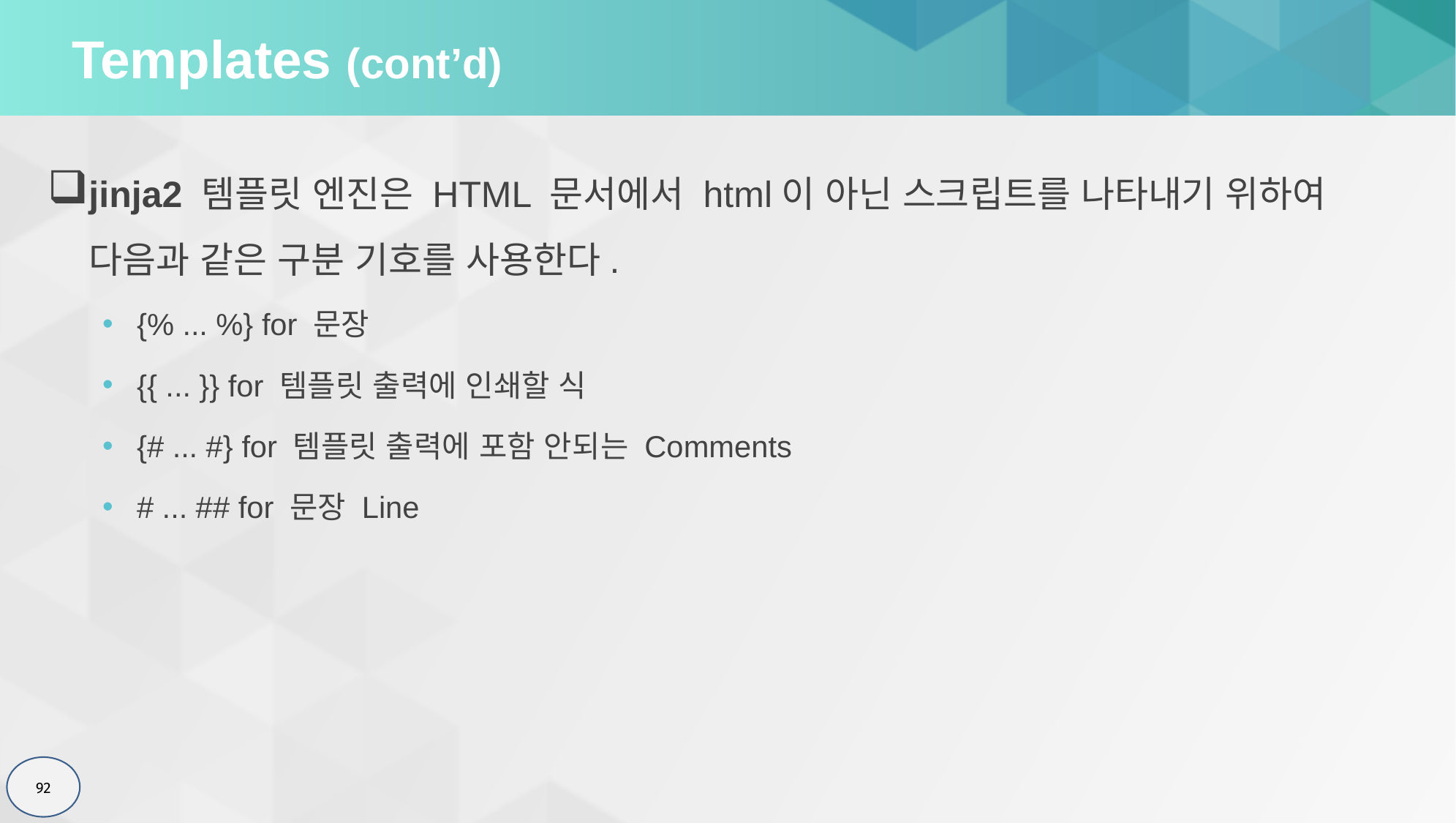

# Templates (cont’d)
jinja2 템플릿 엔진은 HTML 문서에서 html이 아닌 스크립트를 나타내기 위하여 다음과 같은 구분 기호를 사용한다.
{% ... %} for 문장
{{ ... }} for 템플릿 출력에 인쇄할 식
{# ... #} for 템플릿 출력에 포함 안되는 Comments
# ... ## for 문장 Line